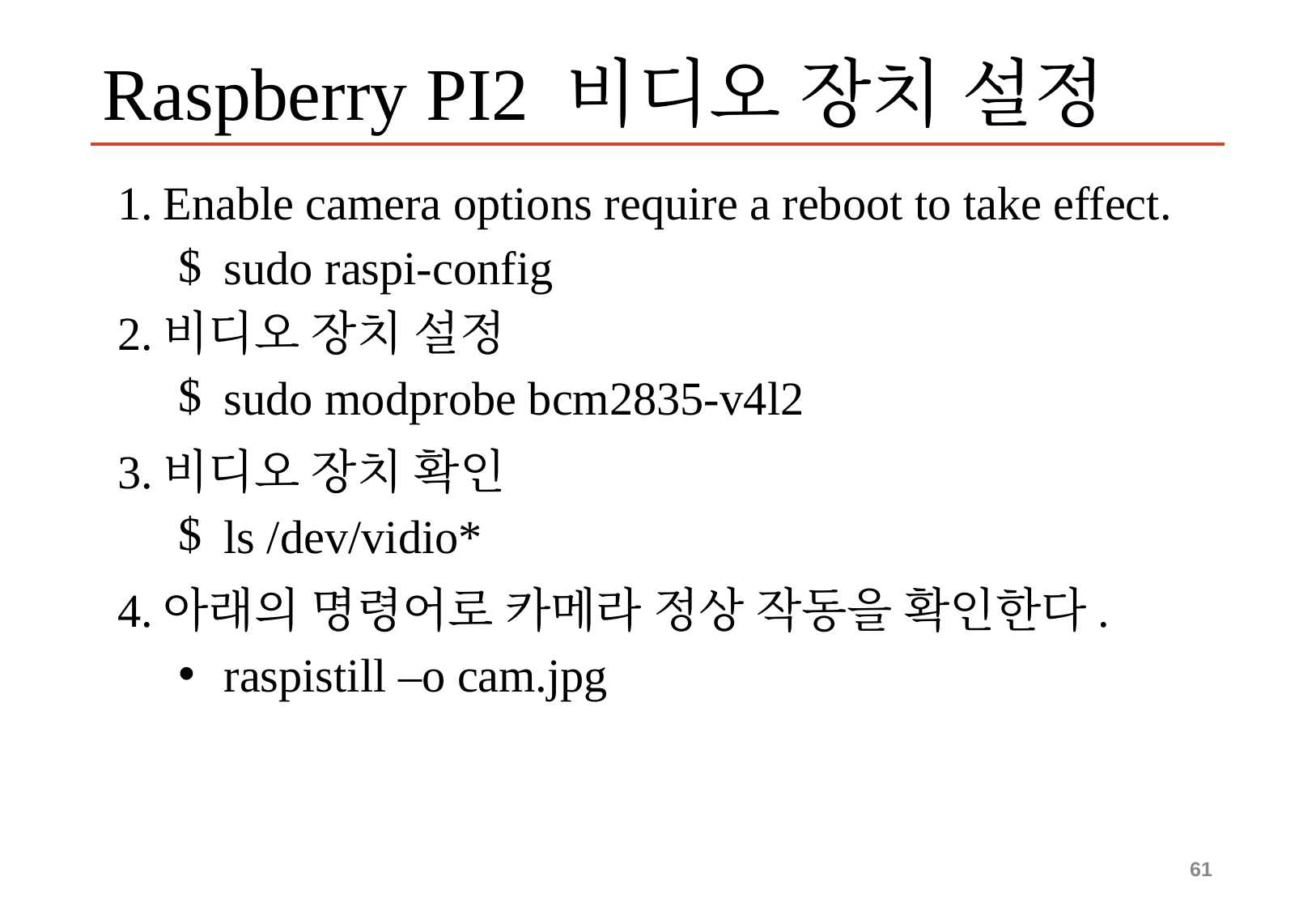

# Raspberry PI2 비디오 장치 설정
Enable camera options require a reboot to take effect.
sudo raspi-config
비디오 장치 설정
sudo modprobe bcm2835-v4l2
비디오 장치 확인
ls /dev/vidio*
아래의 명령어로 카메라 정상 작동을 확인한다.
raspistill –o cam.jpg

61